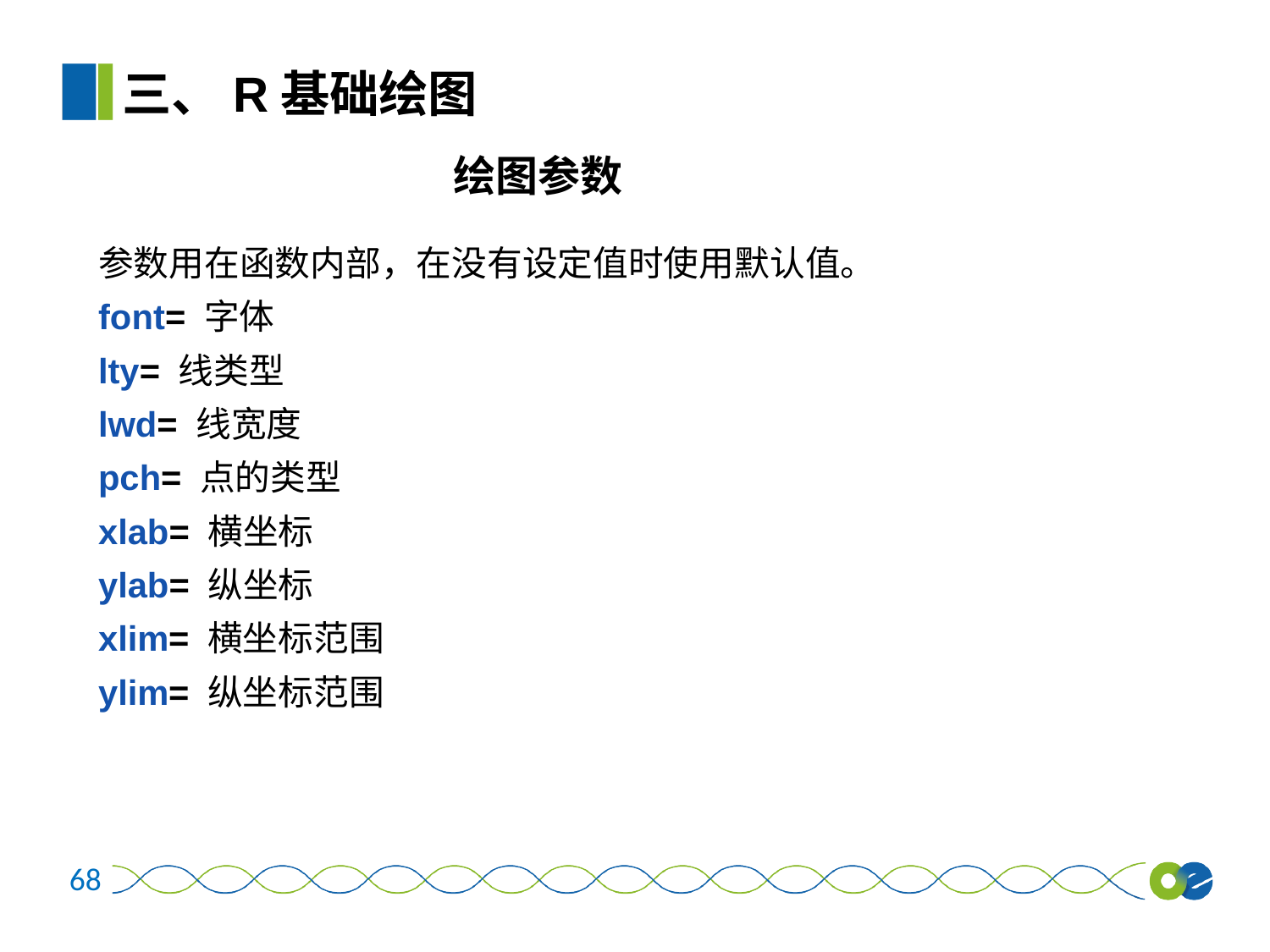

三、R基础绘图
绘图参数
参数用在函数内部，在没有设定值时使用默认值。
font= 字体
lty= 线类型
lwd= 线宽度
pch= 点的类型
xlab= 横坐标
ylab= 纵坐标
xlim= 横坐标范围
ylim= 纵坐标范围
68